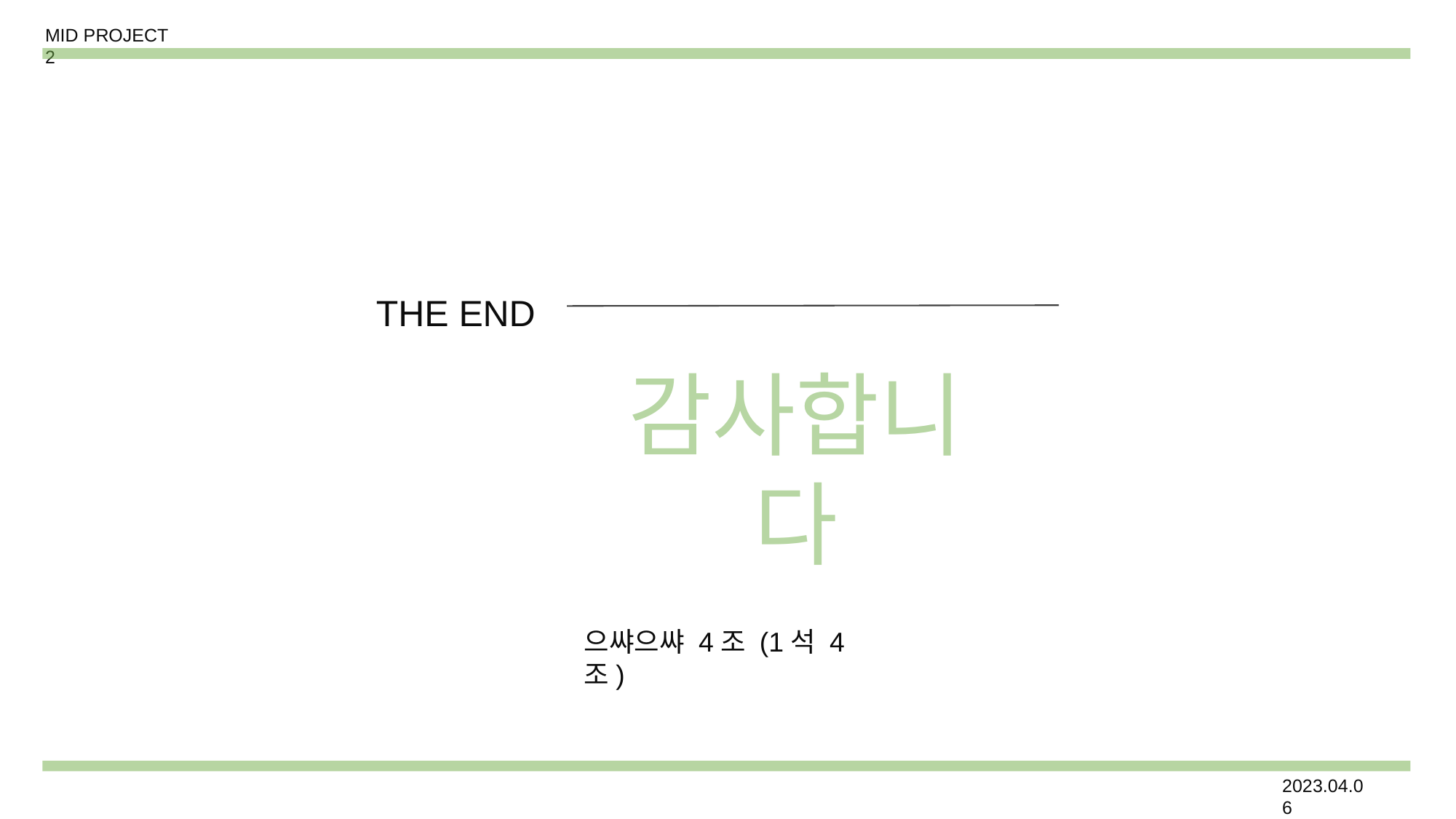

MID PROJECT 2
THE END
감사합니다
으쌰으쌰 4조 (1석 4조)
2023.04.06